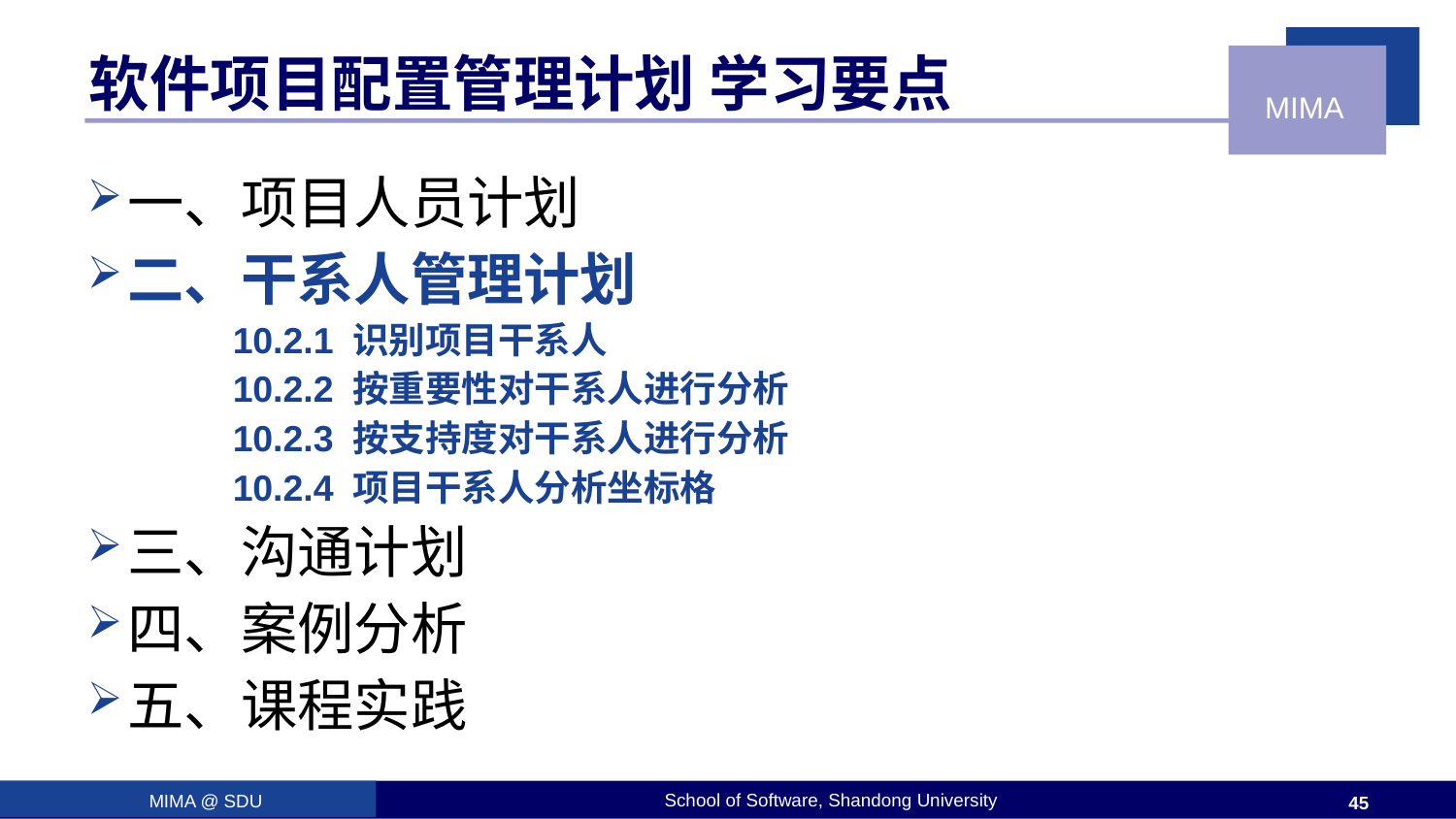

# 软件项目配置管理计划 学习要点
一、项目人员计划
二、干系人管理计划
	10.2.1 识别项目干系人
	10.2.2 按重要性对干系人进行分析
	10.2.3 按支持度对干系人进行分析
	10.2.4 项目干系人分析坐标格
三、沟通计划
四、案例分析
五、课程实践